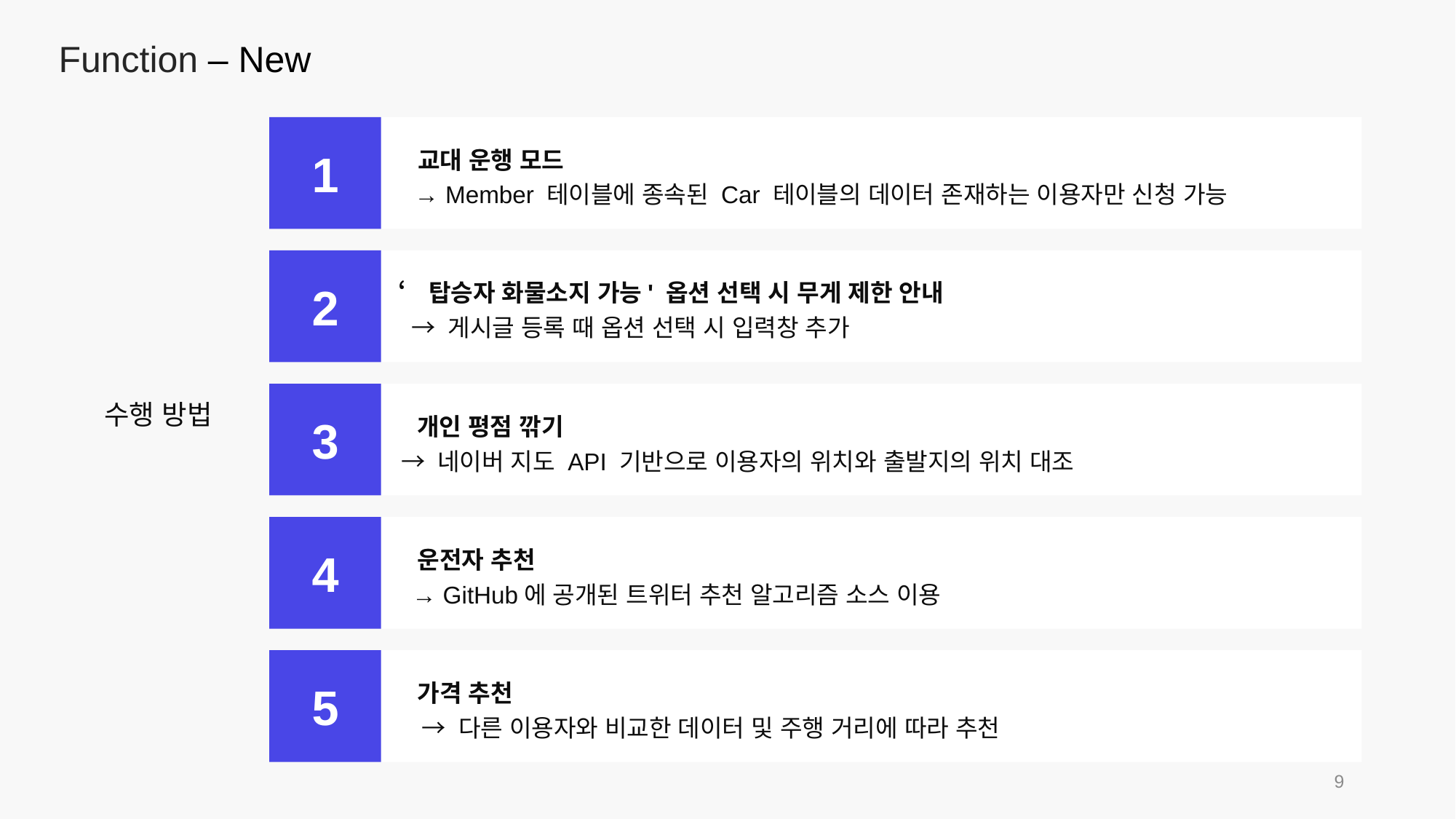

Function – New
1

교대 운행 모드
→ Member 테이블에 종속된 Car 테이블의 데이터 존재하는 이용자만 신청 가능
2

‘탑승자 화물소지 가능' 옵션 선택 시 무게 제한 안내
→ 게시글 등록 때 옵션 선택 시 입력창 추가
3

개인 평점 깎기
→ 네이버 지도 API 기반으로 이용자의 위치와 출발지의 위치 대조
4

운전자 추천
→ GitHub에 공개된 트위터 추천 알고리즘 소스 이용

5

가격 추천
→ 다른 이용자와 비교한 데이터 및 주행 거리에 따라 추천
수행 방법
9